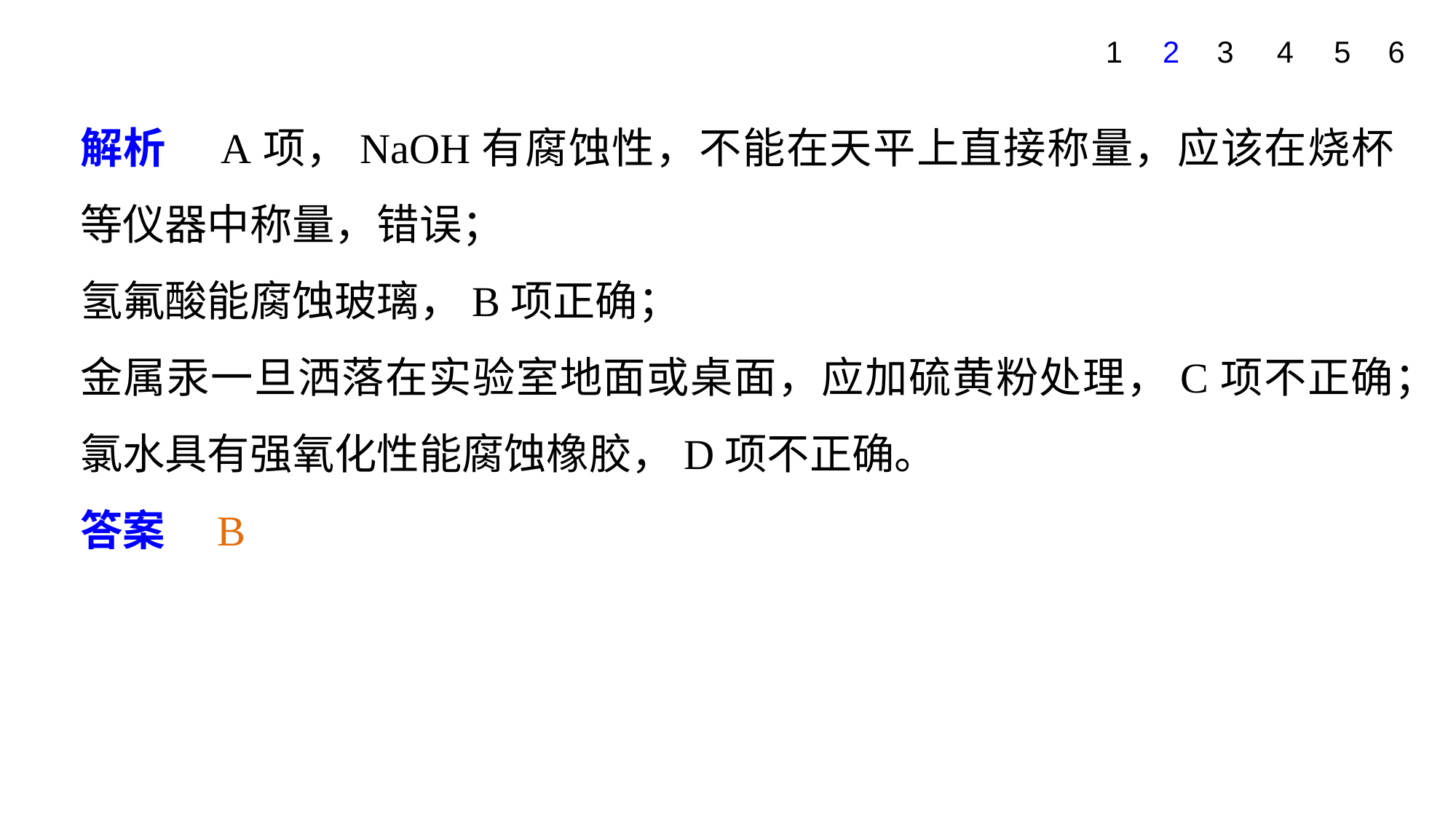

1
2
3
4
5
6
解析　A项，NaOH有腐蚀性，不能在天平上直接称量，应该在烧杯等仪器中称量，错误；
氢氟酸能腐蚀玻璃，B项正确；
金属汞一旦洒落在实验室地面或桌面，应加硫黄粉处理，C项不正确；
氯水具有强氧化性能腐蚀橡胶，D项不正确。
答案　B